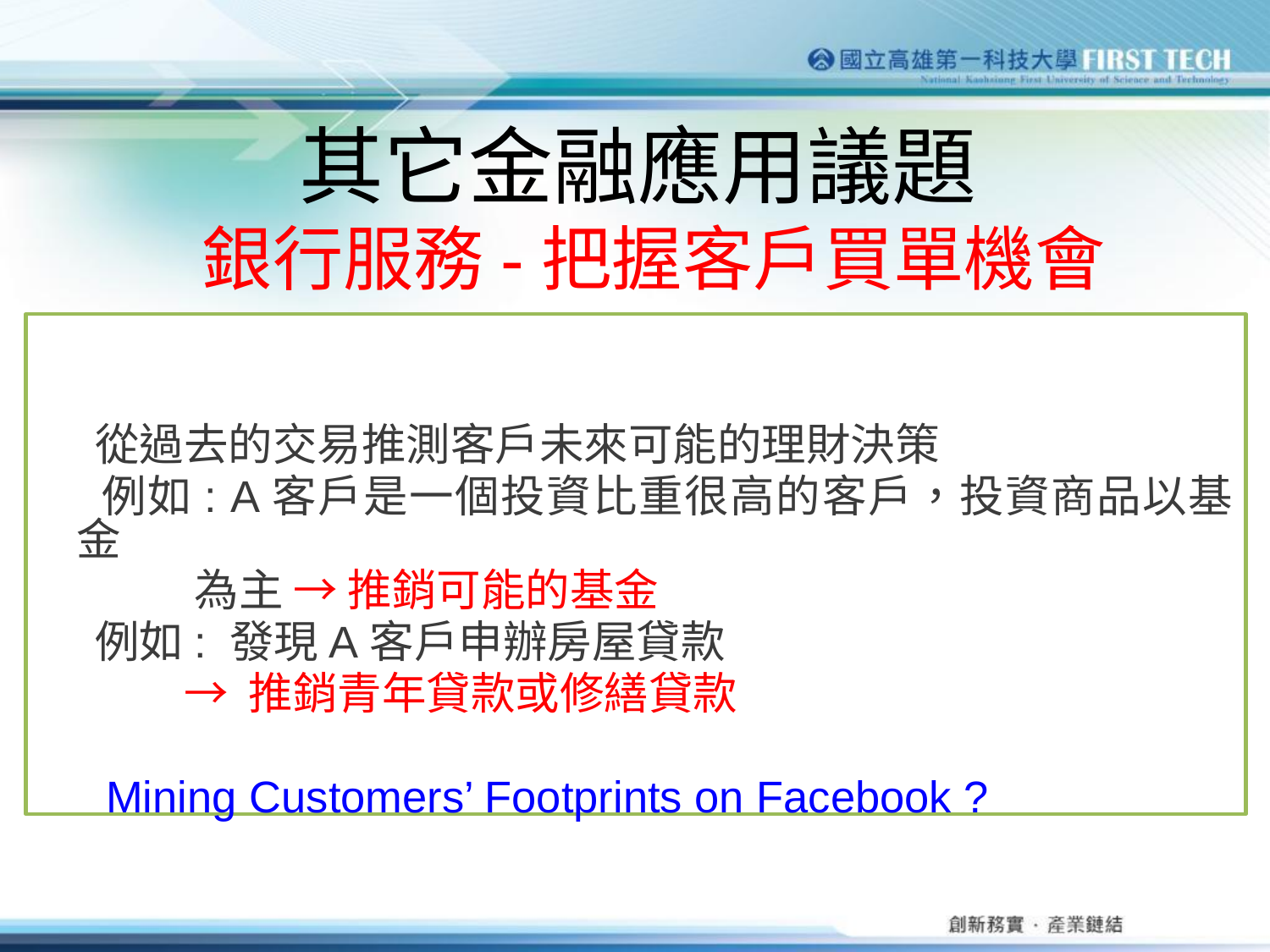

# 其它金融應用議題 銀行服務-把握客戶買單機會
    從過去的交易推測客戶未來可能的理財決策
    例如: A客戶是一個投資比重很高的客戶，投資商品以基金
              為主 → 推銷可能的基金
    例如: 發現A客戶申辦房屋貸款
              → 推銷青年貸款或修繕貸款

     Mining Customers’ Footprints on Facebook ?